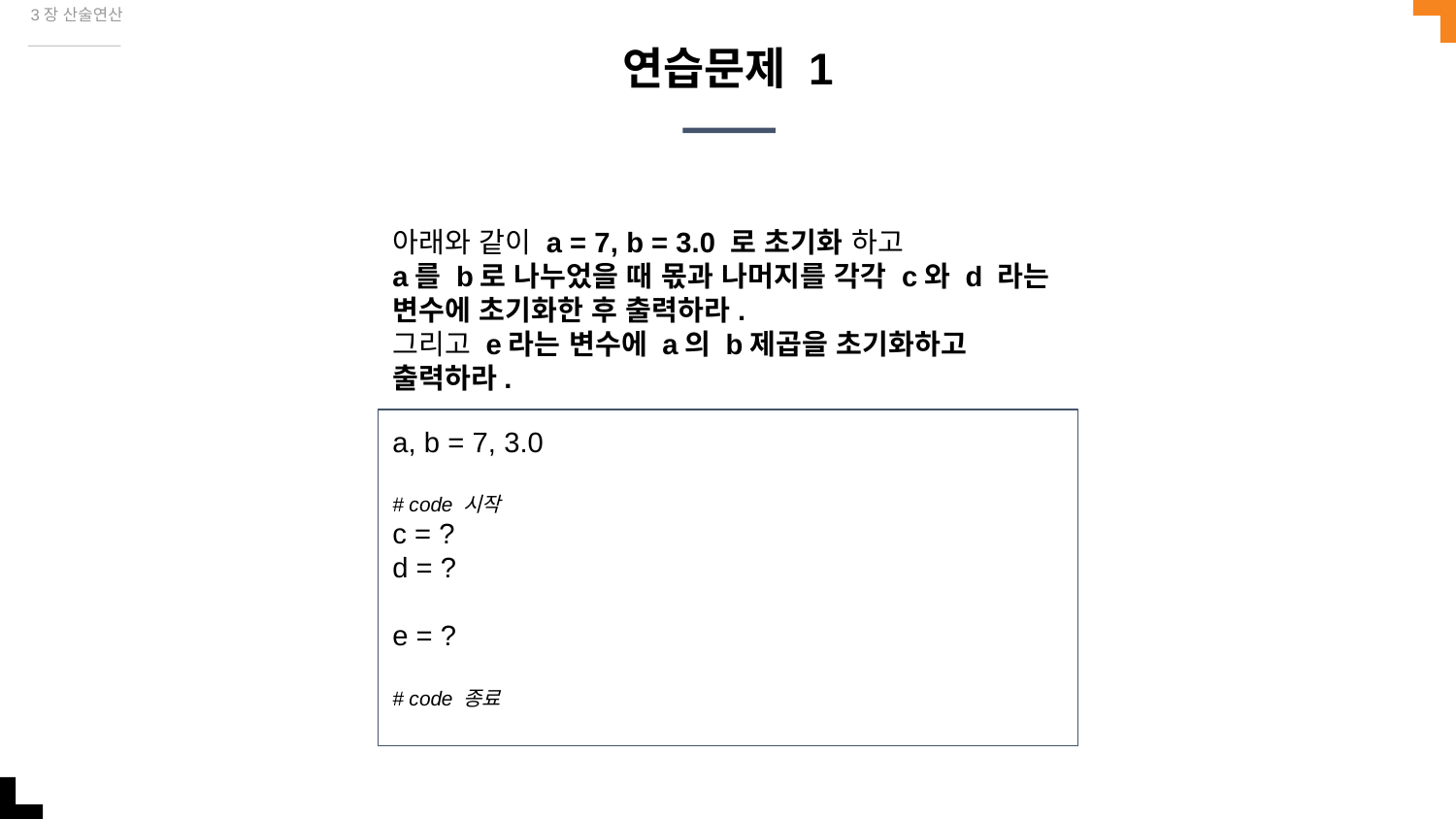

3장 산술연산
# 연습문제 1
아래와 같이 a = 7, b = 3.0 로 초기화 하고
a를 b로 나누었을 때 몫과 나머지를 각각 c와 d 라는 변수에 초기화한 후 출력하라.
그리고 e라는 변수에 a의 b제곱을 초기화하고 출력하라.
a, b = 7, 3.0

# code 시작
c = ?
d = ?

e = ?

# code 종료